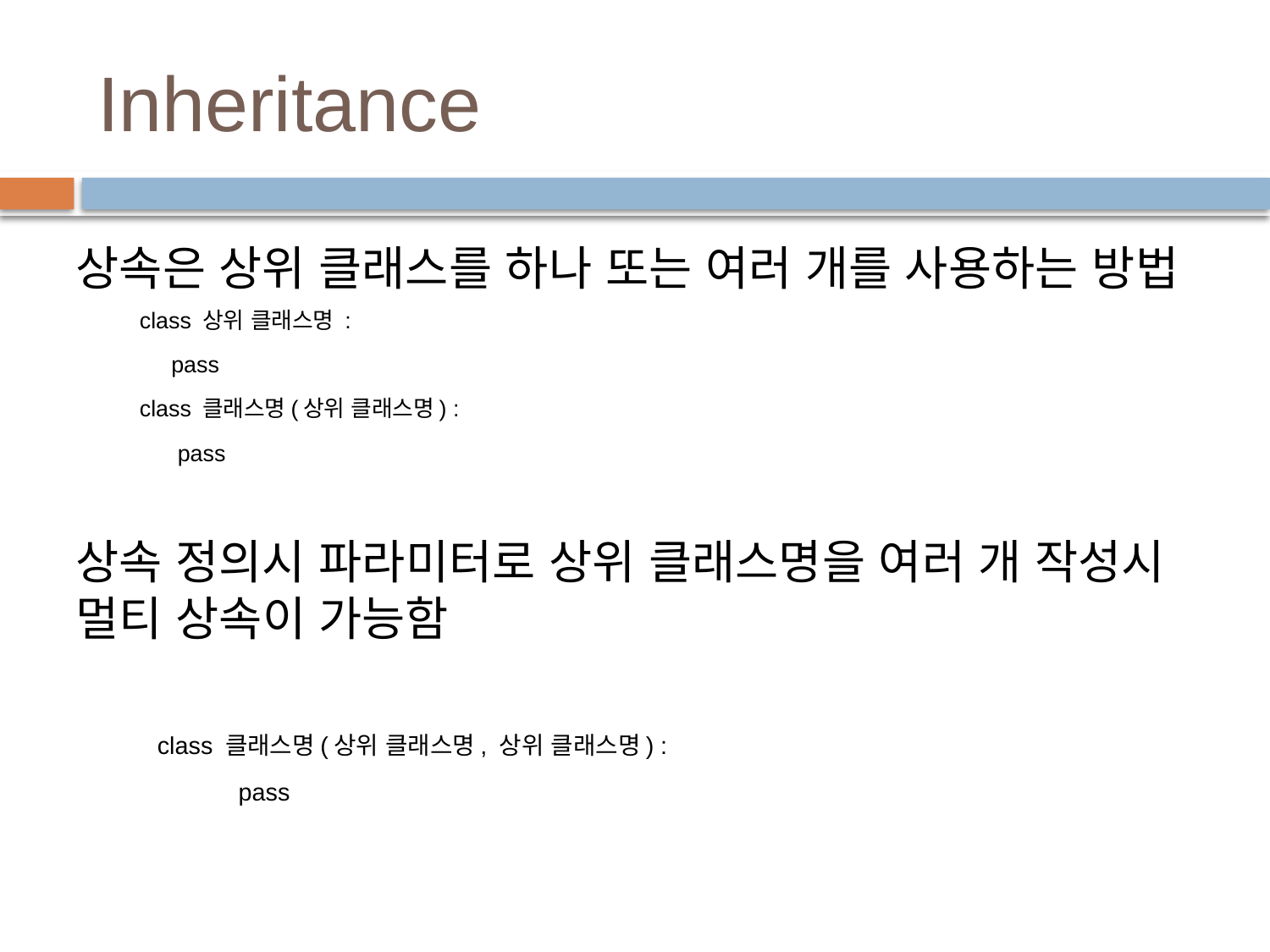

# Inheritance
상속은 상위 클래스를 하나 또는 여러 개를 사용하는 방법
          class 상위 클래스명 :
               pass
          class 클래스명(상위 클래스명) :
                pass

상속 정의시 파라미터로 상위 클래스명을 여러 개 작성시 멀티 상속이 가능함

            class 클래스명(상위 클래스명, 상위 클래스명) :
                        pass